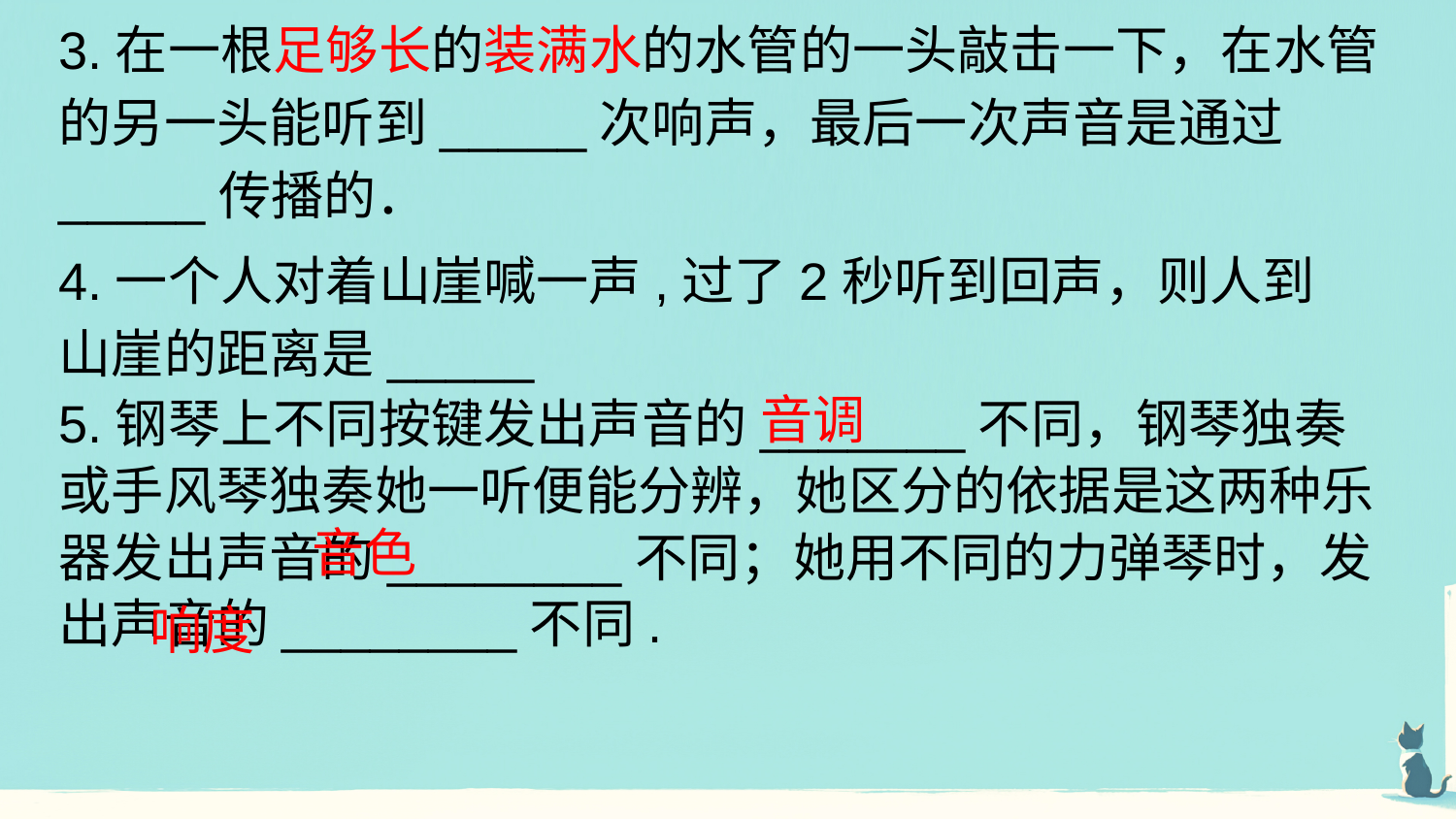

3.在一根足够长的装满水的水管的一头敲击一下，在水管的另一头能听到_____次响声，最后一次声音是通过_____传播的．
4.一个人对着山崖喊一声,过了2秒听到回声，则人到山崖的距离是_____
音调
5.钢琴上不同按键发出声音的_______不同，钢琴独奏或手风琴独奏她一听便能分辨，她区分的依据是这两种乐器发出声音的________不同；她用不同的力弹琴时，发出声音的________不同.
音色
响度